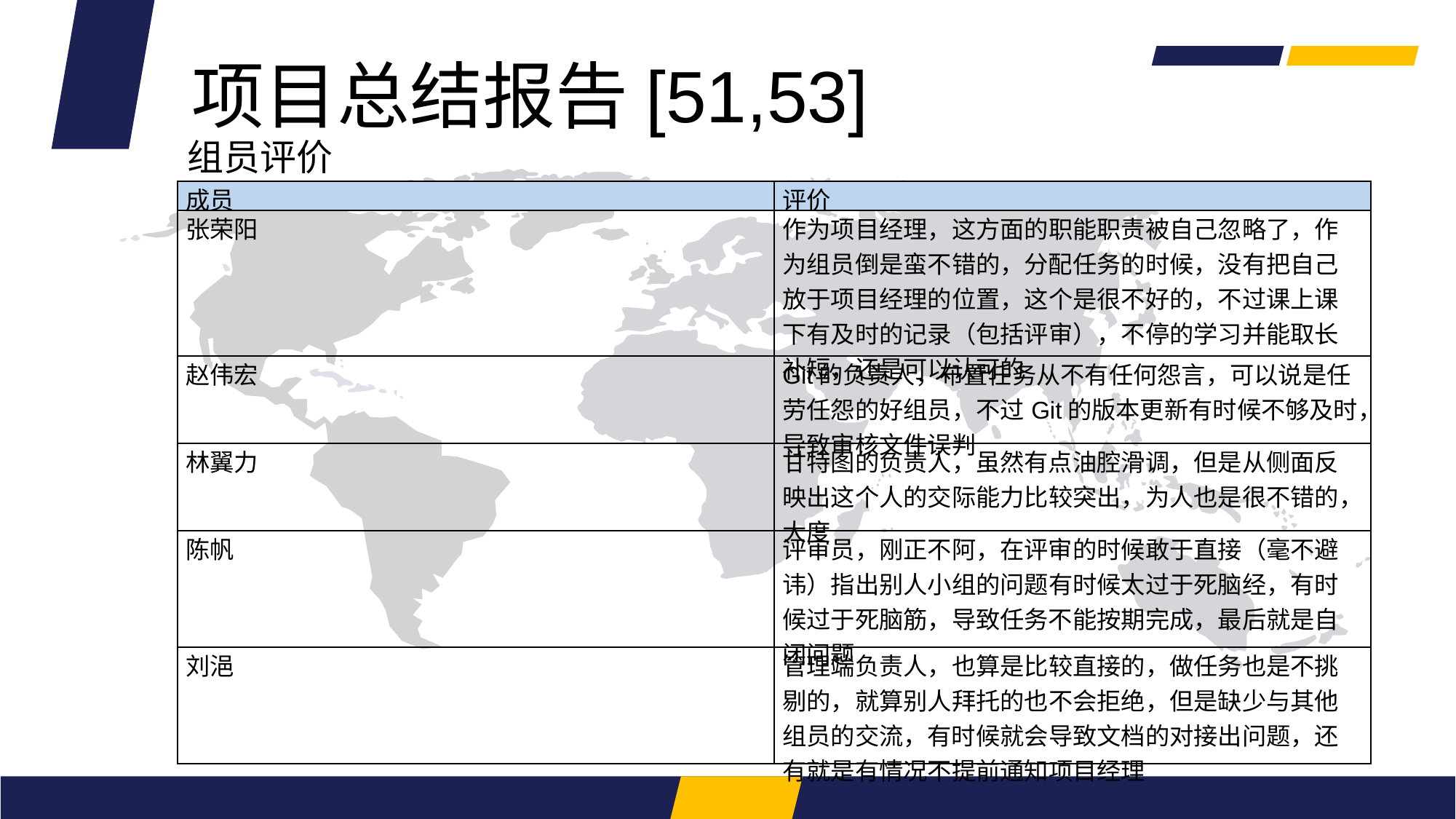

项目总结报告[51,53]

组员评价

| 成员 | 评价 |
| --- | --- |
| 张荣阳 | 作为项目经理，这方面的职能职责被自己忽略了，作为组员倒是蛮不错的，分配任务的时候，没有把自己放于项目经理的位置，这个是很不好的，不过课上课下有及时的记录（包括评审），不停的学习并能取长补短，还是可以认可的 |
| 赵伟宏 | Git的负责人，布置任务从不有任何怨言，可以说是任劳任怨的好组员，不过Git的版本更新有时候不够及时，导致审核文件误判 |
| 林翼力 | 甘特图的负责人，虽然有点油腔滑调，但是从侧面反映出这个人的交际能力比较突出，为人也是很不错的，大度 |
| 陈帆 | 评审员，刚正不阿，在评审的时候敢于直接（毫不避讳）指出别人小组的问题有时候太过于死脑经，有时候过于死脑筋，导致任务不能按期完成，最后就是自闭问题 |
| 刘浥 | 管理端负责人，也算是比较直接的，做任务也是不挑剔的，就算别人拜托的也不会拒绝，但是缺少与其他组员的交流，有时候就会导致文档的对接出问题，还有就是有情况不提前通知项目经理 |